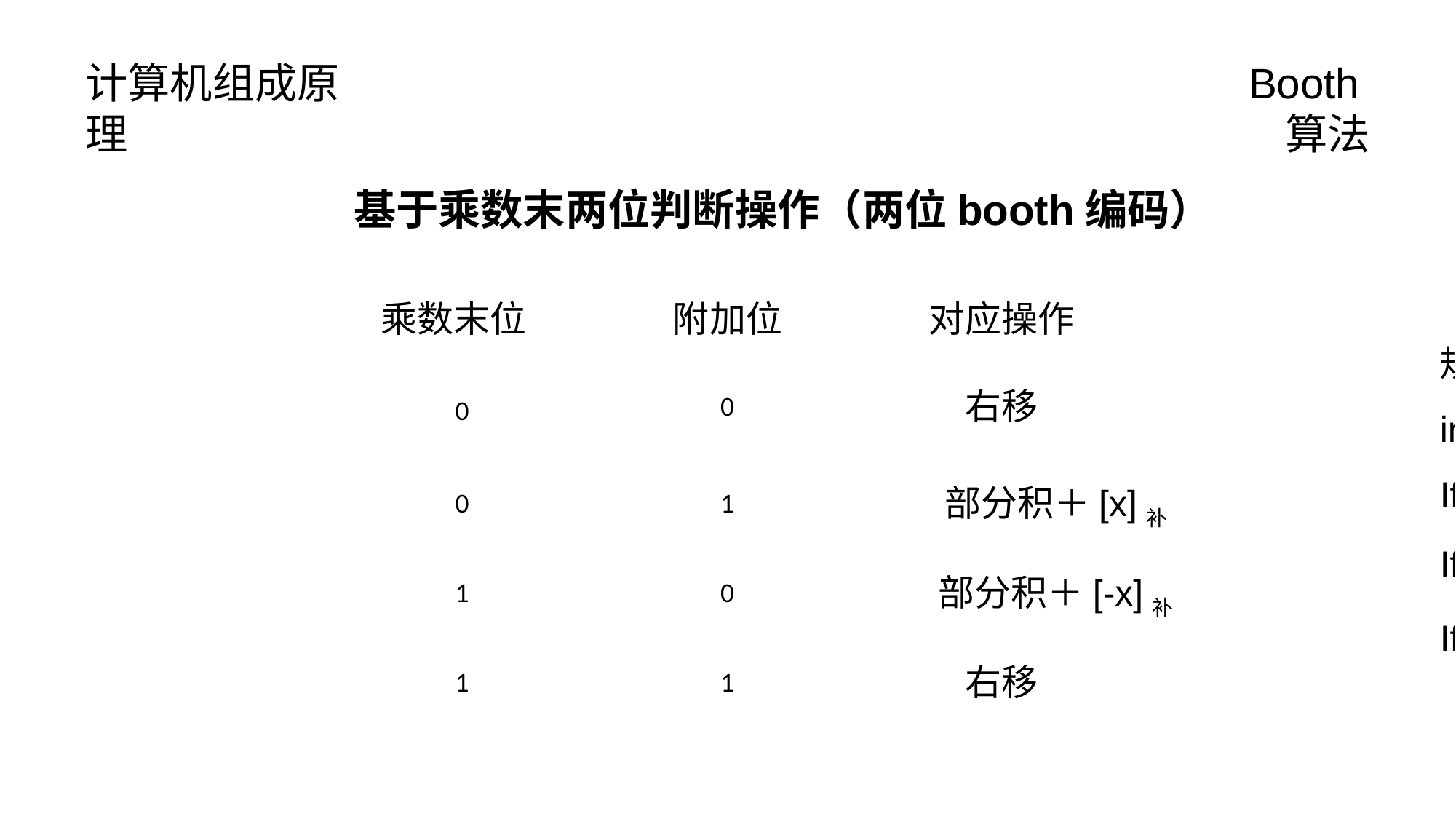

计算机组成原理
Booth算法
基于乘数末两位判断操作（两位booth编码）
附加位
对应操作
乘数末位
规律：
int a = 附加位 – 乘数末位;
If a==0  右移
If a==1  部分积＋ [x]补
If a==-1  部分积＋ [-x]补
右移
0
0
部分积＋[x]补
0
1
部分积＋[-x]补
1
0
右移
1
1